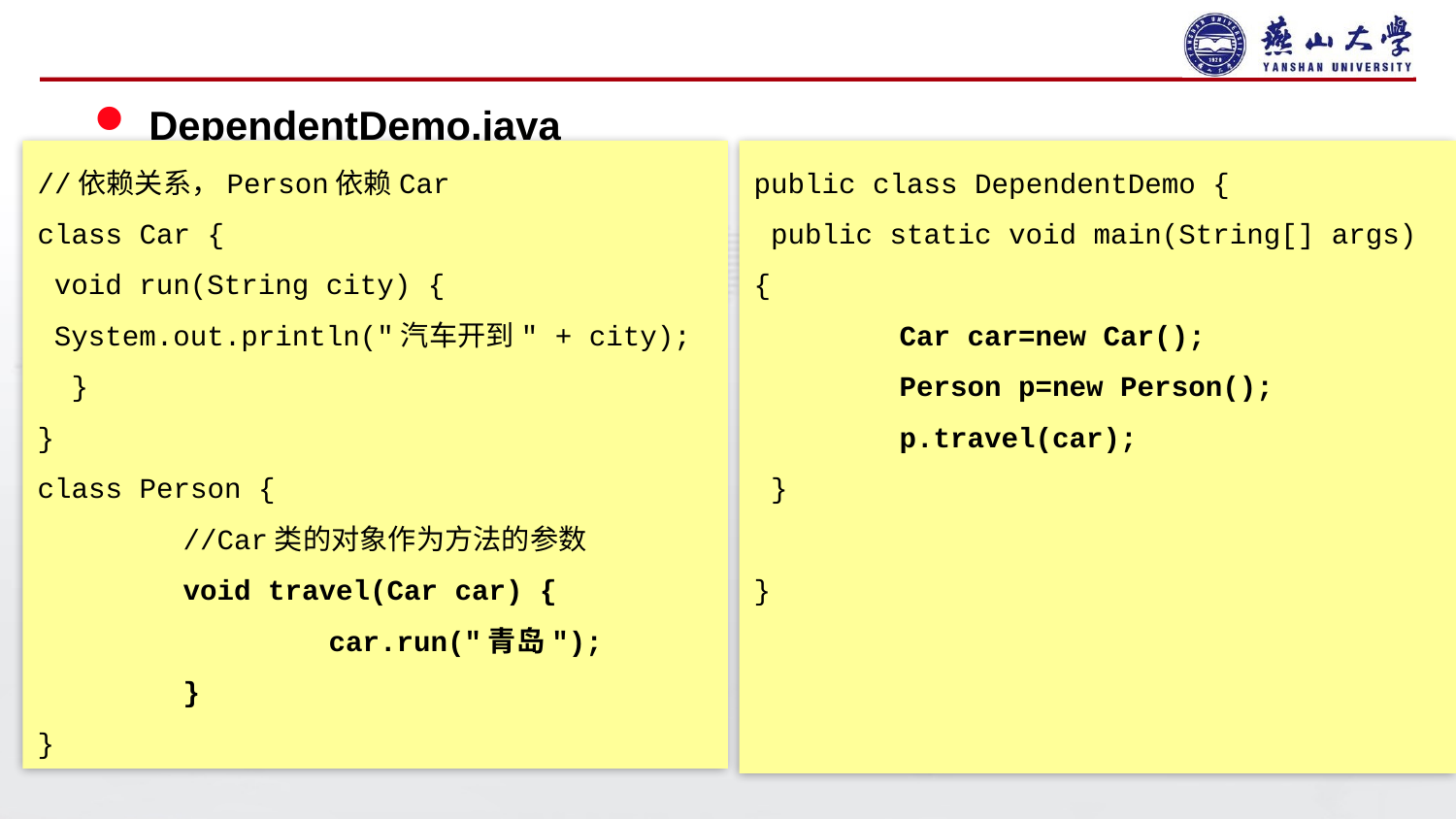

DependentDemo.java
//依赖关系，Person依赖Car
class Car {
 void run(String city) {
 System.out.println("汽车开到" + city);
  }
}
class Person {
	//Car类的对象作为方法的参数
	void travel(Car car) {
		car.run("青岛");
	}
}
public class DependentDemo {
 public static void main(String[] args) {
	Car car=new Car();
	Person p=new Person();
	p.travel(car);
 }

}